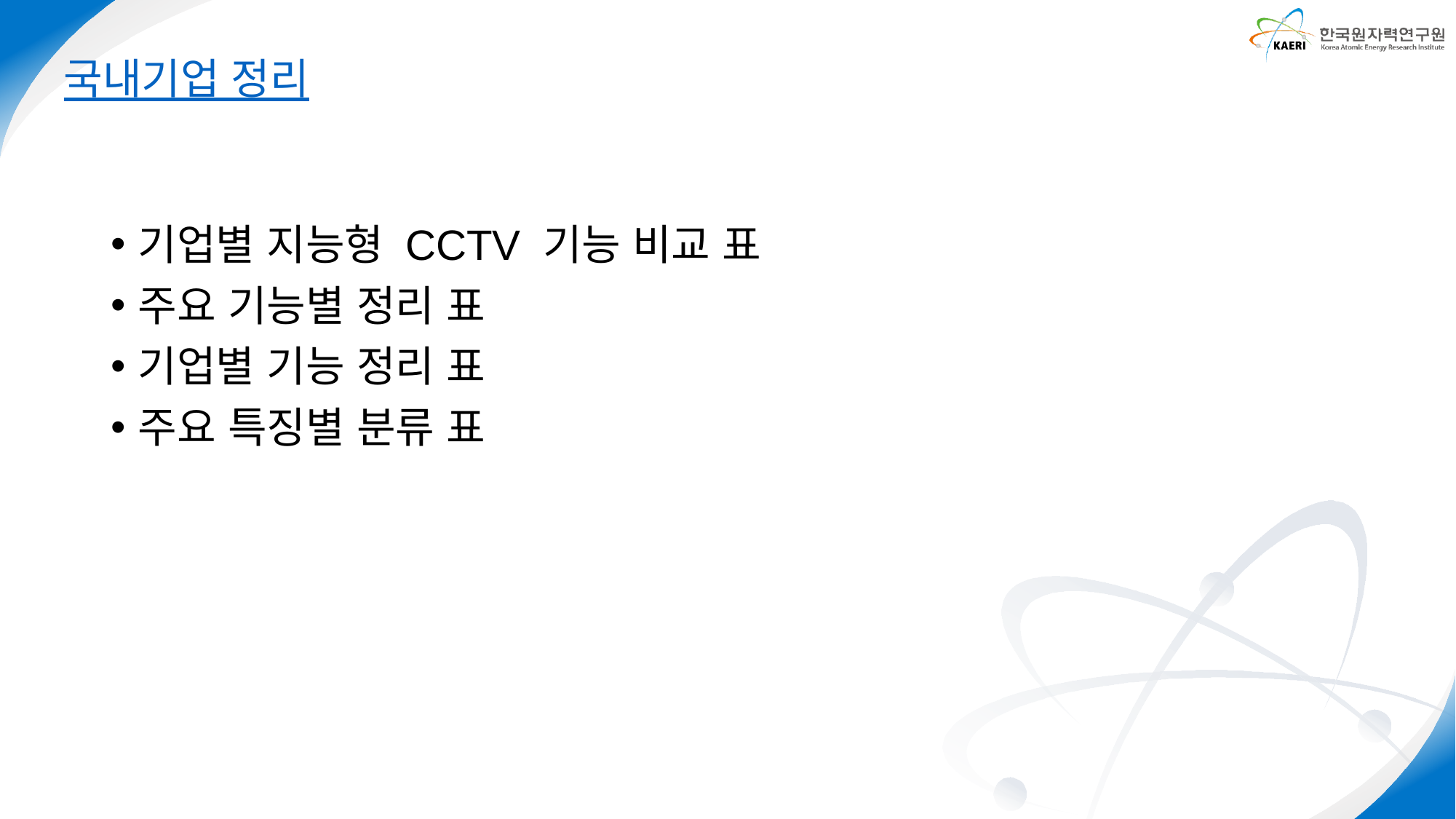

# 국내기업 정리
기업별 지능형 CCTV 기능 비교 표
주요 기능별 정리 표
기업별 기능 정리 표
주요 특징별 분류 표